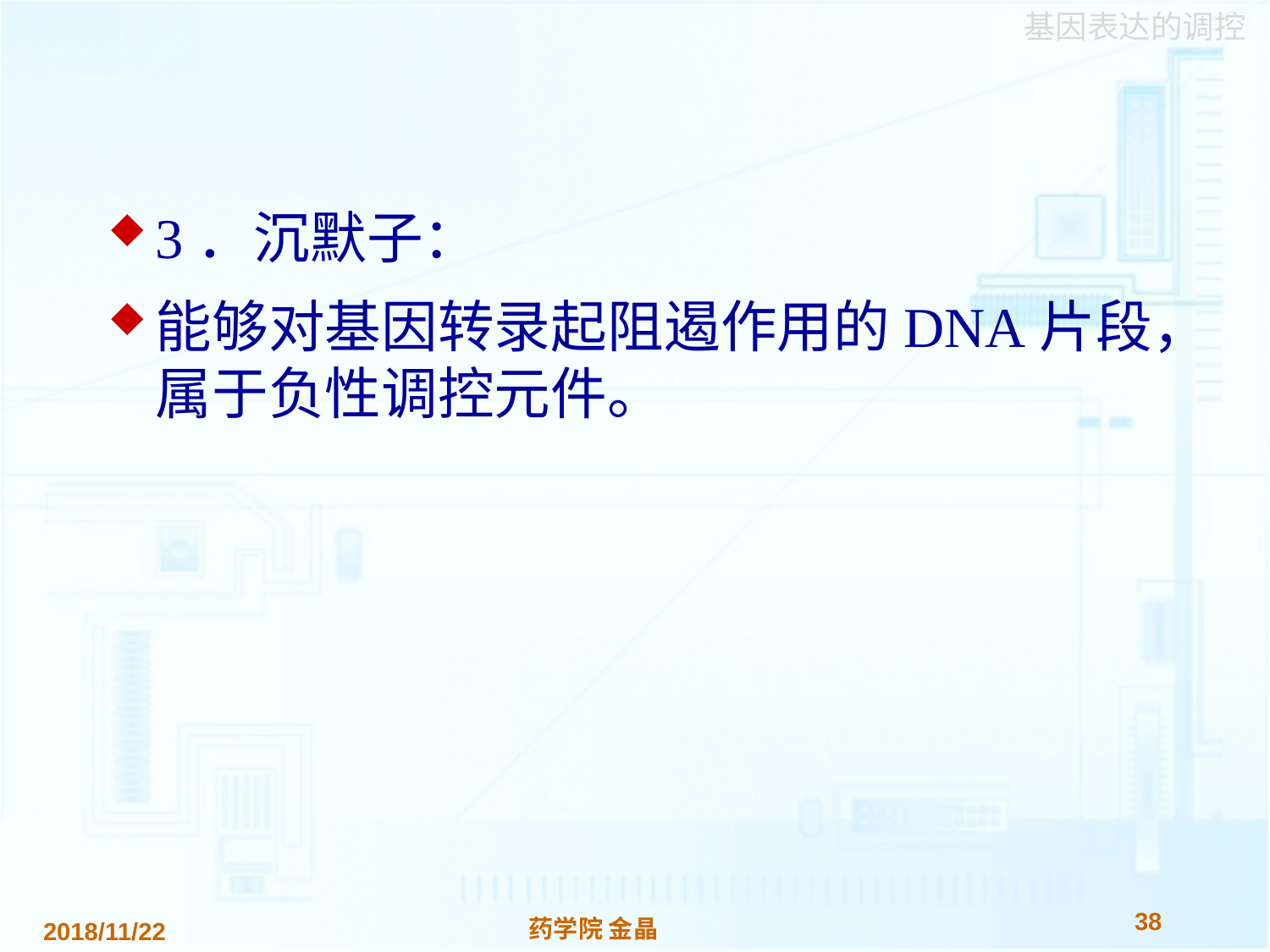

#
3．沉默子：
能够对基因转录起阻遏作用的DNA片段，属于负性调控元件。
38
药学院 金晶
2018/11/22